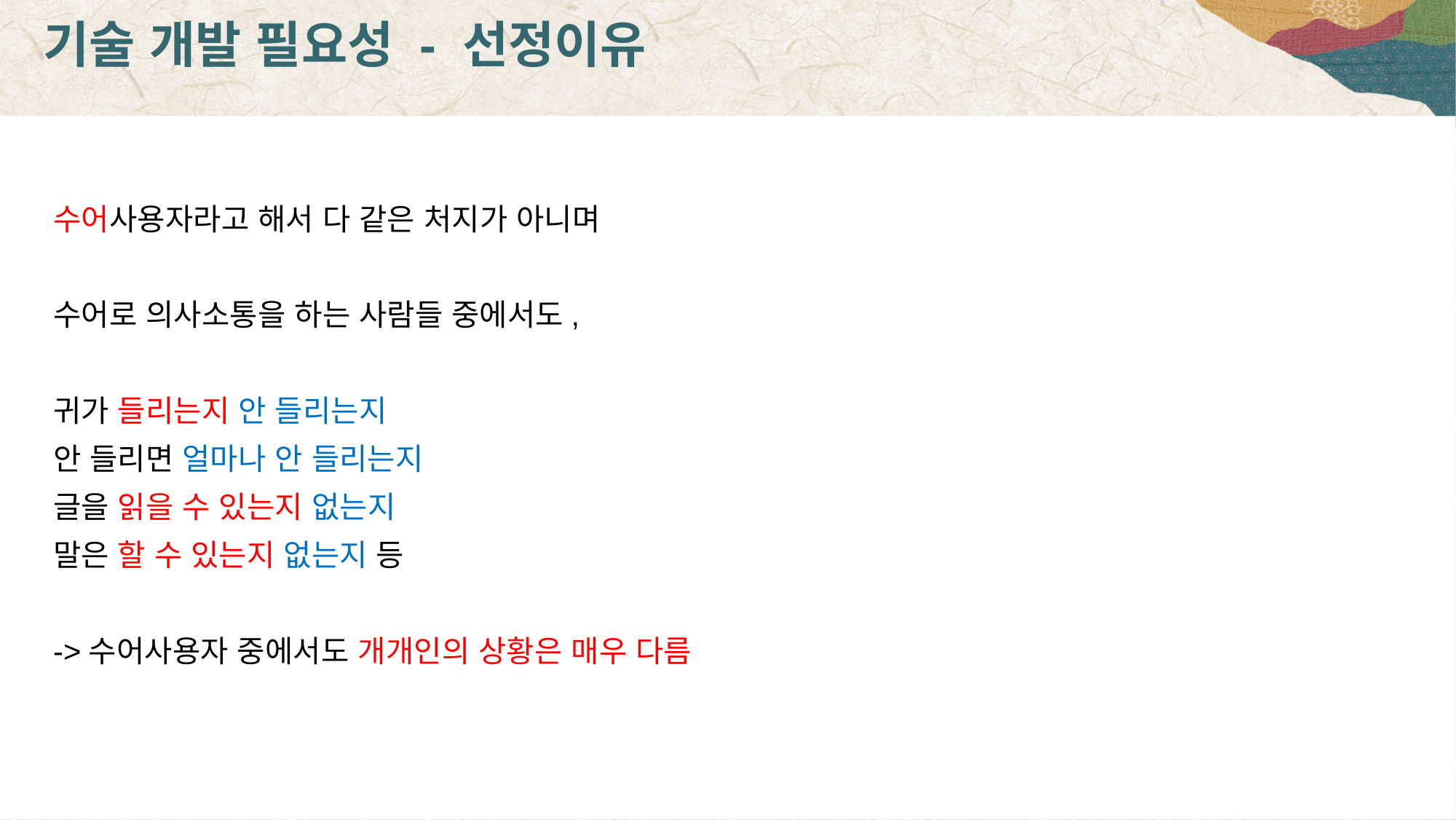

기술 개발 필요성 - 선정이유

수어사용자라고 해서 다 같은 처지가 아니며

수어로 의사소통을 하는 사람들 중에서도,

귀가 들리는지 안 들리는지
안 들리면 얼마나 안 들리는지
글을 읽을 수 있는지 없는지
말은 할 수 있는지 없는지 등

->수어사용자 중에서도 개개인의 상황은 매우 다름

그렇기 때문에 오로지 수어만을 이용해
본인의 의사를 전달 할 수 있으면 좋겠다고 생각!

->수어를 한국어로 번역 해주는 매개체가 필요하다고 생각